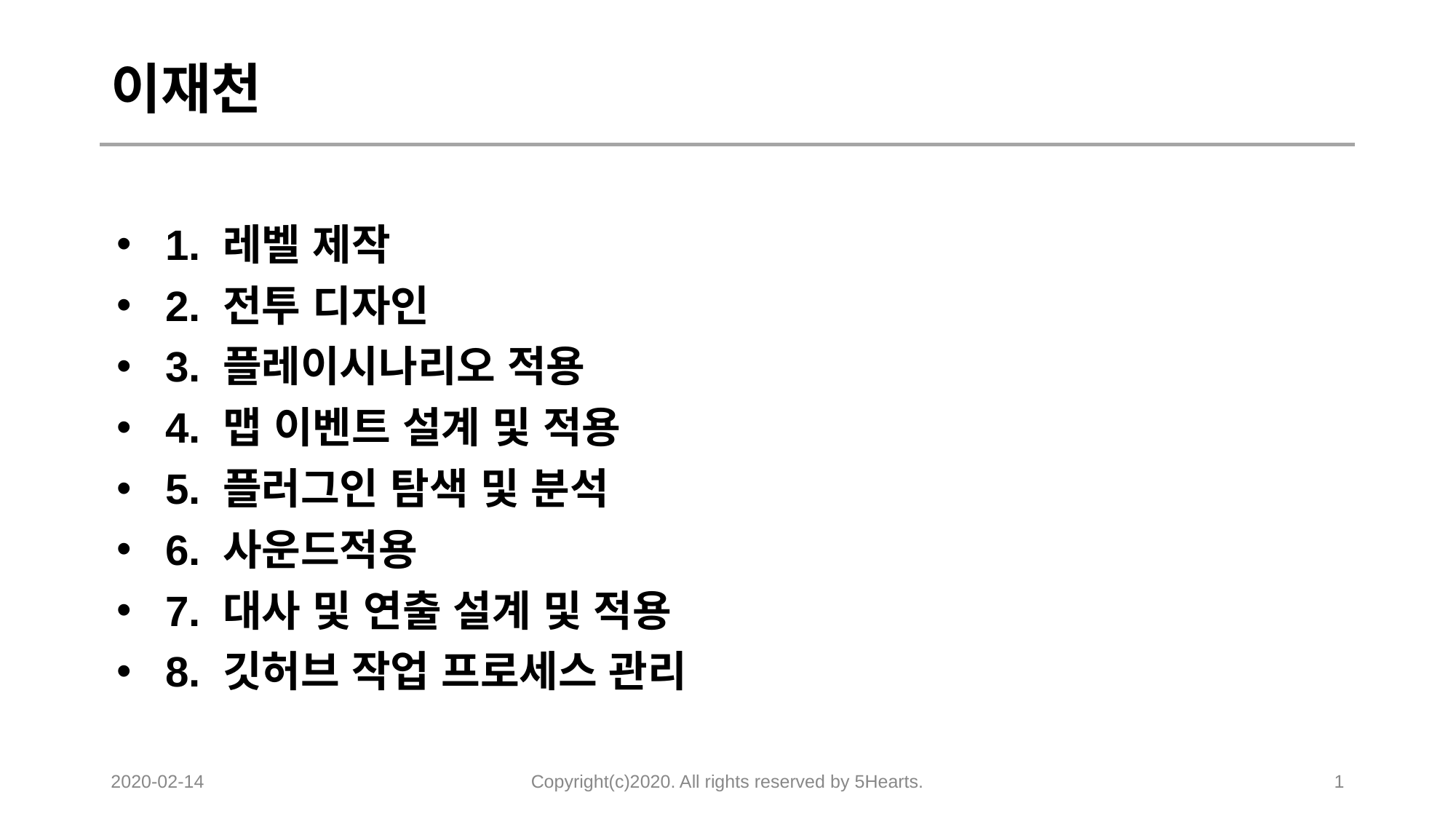

# 이재천
1. 레벨 제작
2. 전투 디자인
3. 플레이시나리오 적용
4. 맵 이벤트 설계 및 적용
5. 플러그인 탐색 및 분석
6. 사운드적용
7. 대사 및 연출 설계 및 적용
8. 깃허브 작업 프로세스 관리
2020-02-14
Copyright(c)2020. All rights reserved by 5Hearts.
1